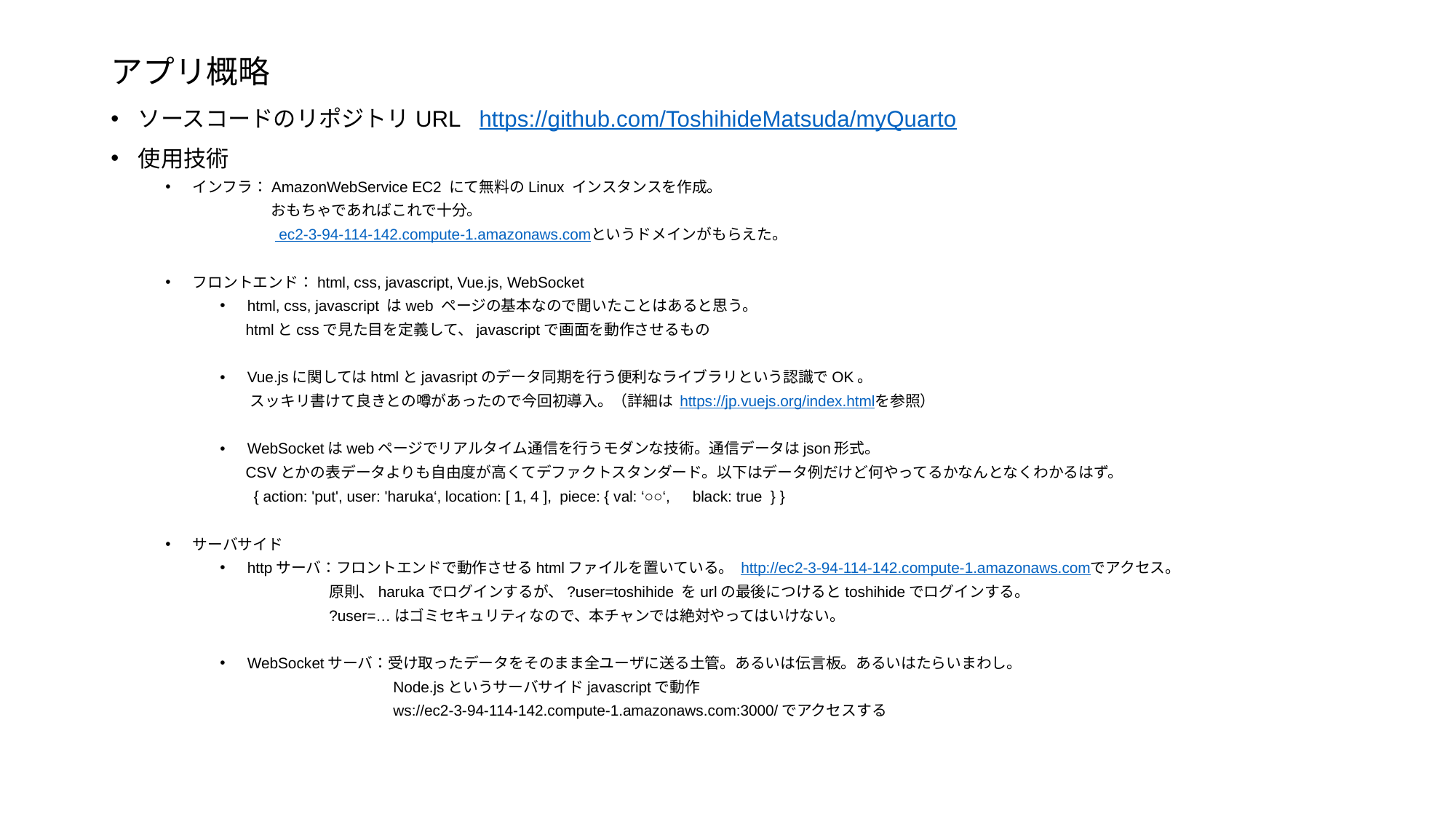

アプリ概略
ソースコードのリポジトリURL   https://github.com/ToshihideMatsuda/myQuarto
使用技術
インフラ：AmazonWebService EC2 にて無料のLinux インスタンスを作成。
　　　　　　　おもちゃであればこれで十分。
　　　　　　　 ec2-3-94-114-142.compute-1.amazonaws.comというドメインがもらえた。

フロントエンド：html, css, javascript, Vue.js, WebSocket
html, css, javascript はweb ページの基本なので聞いたことはあると思う。
　  htmlとcssで見た目を定義して、javascriptで画面を動作させるもの

Vue.jsに関してはhtmlとjavasriptのデータ同期を行う便利なライブラリという認識でOK。
　　スッキリ書けて良きとの噂があったので今回初導入。（詳細は https://jp.vuejs.org/index.htmlを参照）

WebSocketはwebページでリアルタイム通信を行うモダンな技術。通信データはjson形式。
　  CSVとかの表データよりも自由度が高くてデファクトスタンダード。以下はデータ例だけど何やってるかなんとなくわかるはず。
　　{ action: 'put', user: 'haruka‘, location: [ 1, 4 ],  piece: { val: ‘○○‘,　black: true  } }

サーバサイド
httpサーバ：フロントエンドで動作させるhtmlファイルを置いている。 http://ec2-3-94-114-142.compute-1.amazonaws.comでアクセス。
　　　　　　　 原則、harukaでログインするが、?user=toshihide をurlの最後につけるとtoshihideでログインする。
	?user=…はゴミセキュリティなので、本チャンでは絶対やってはいけない。

WebSocketサーバ：受け取ったデータをそのまま全ユーザに送る土管。あるいは伝言板。あるいはたらいまわし。
	　　　　Node.jsというサーバサイドjavascriptで動作
	　　　　ws://ec2-3-94-114-142.compute-1.amazonaws.com:3000/でアクセスする